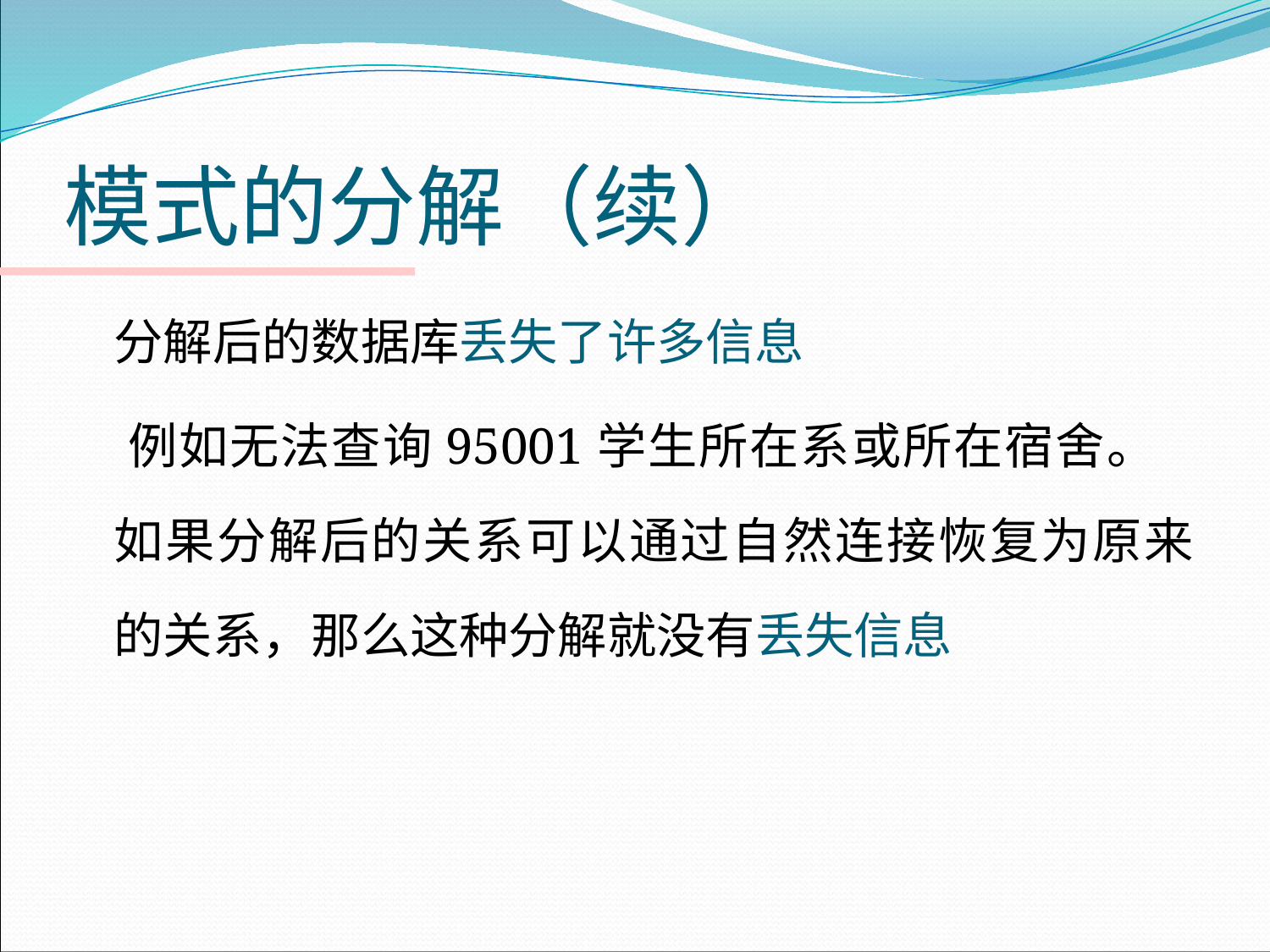

# 模式的分解（续）
	分解后的数据库丢失了许多信息
   例如无法查询95001学生所在系或所在宿舍。    如果分解后的关系可以通过自然连接恢复为原来的关系，那么这种分解就没有丢失信息

632